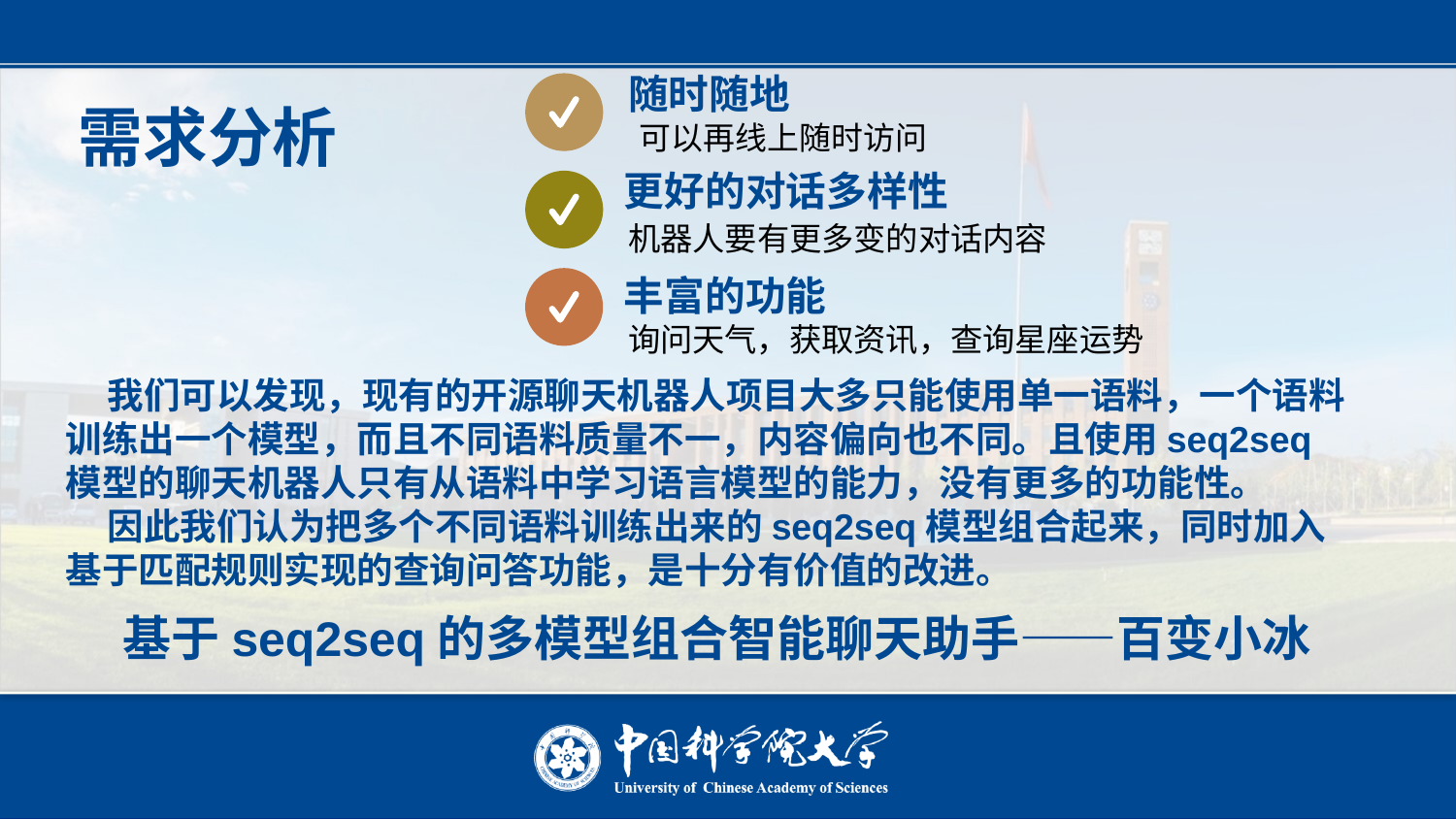

随时随地
可以再线上随时访问
需求分析

机器人要有更多变的对话内容
更好的对话多样性

丰富的功能
询问天气，获取资讯，查询星座运势
    我们可以发现，现有的开源聊天机器人项目大多只能使用单一语料，一个语料训练出一个模型，而且不同语料质量不一，内容偏向也不同。且使用seq2seq模型的聊天机器人只有从语料中学习语言模型的能力，没有更多的功能性。
    因此我们认为把多个不同语料训练出来的seq2seq模型组合起来，同时加入基于匹配规则实现的查询问答功能，是十分有价值的改进。
   基于seq2seq的多模型组合智能聊天助手——百变小冰